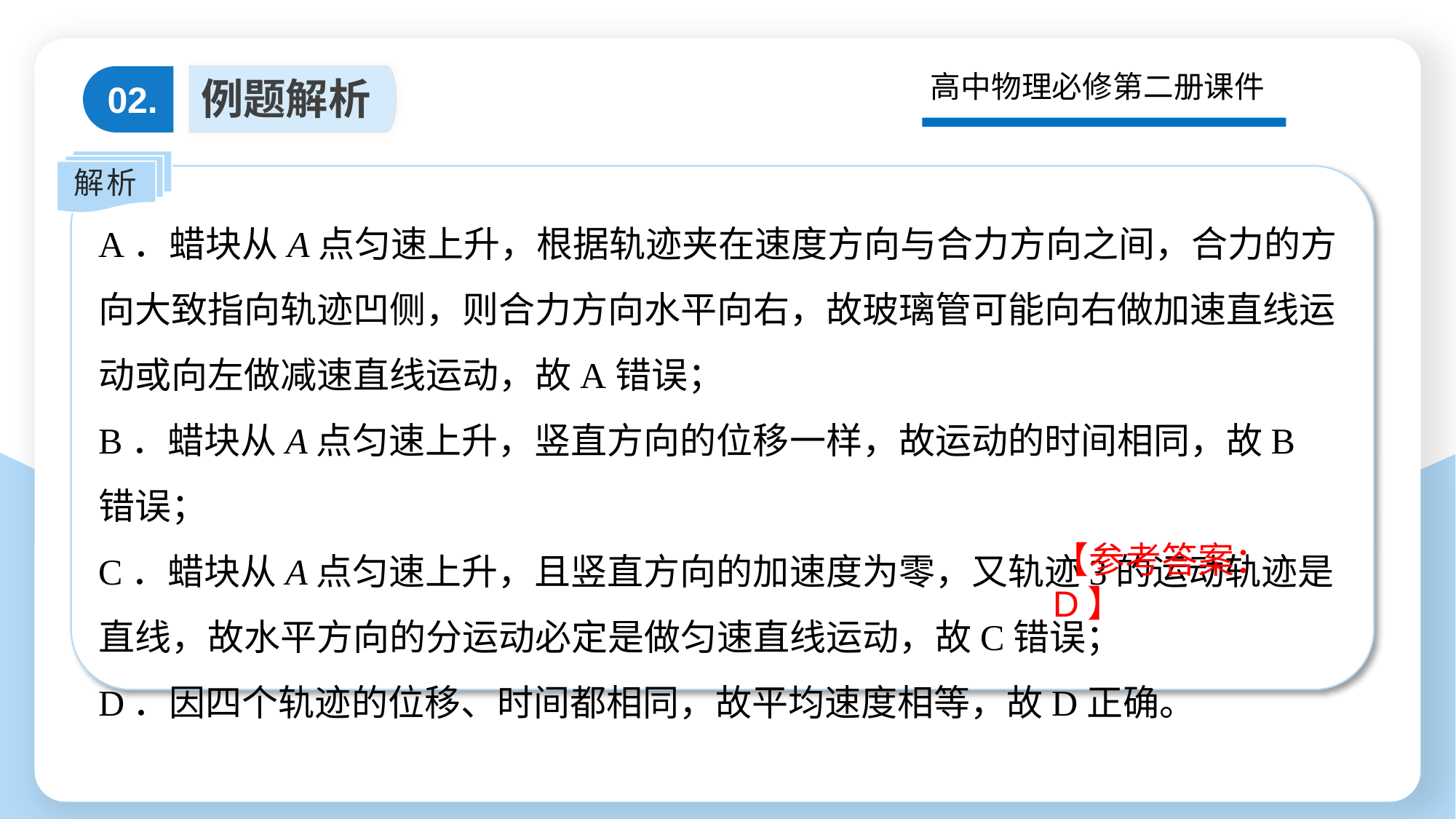

高中物理必修第二册课件

例题解析
02.

解析

A．蜡块从A点匀速上升，根据轨迹夹在速度方向与合力方向之间，合力的方向大致指向轨迹凹侧，则合力方向水平向右，故玻璃管可能向右做加速直线运动或向左做减速直线运动，故A错误；
B．蜡块从A点匀速上升，竖直方向的位移一样，故运动的时间相同，故B错误；
C．蜡块从A点匀速上升，且竖直方向的加速度为零，又轨迹3的运动轨迹是直线，故水平方向的分运动必定是做匀速直线运动，故C错误；
D．因四个轨迹的位移、时间都相同，故平均速度相等，故D正确。
【参考答案：D】